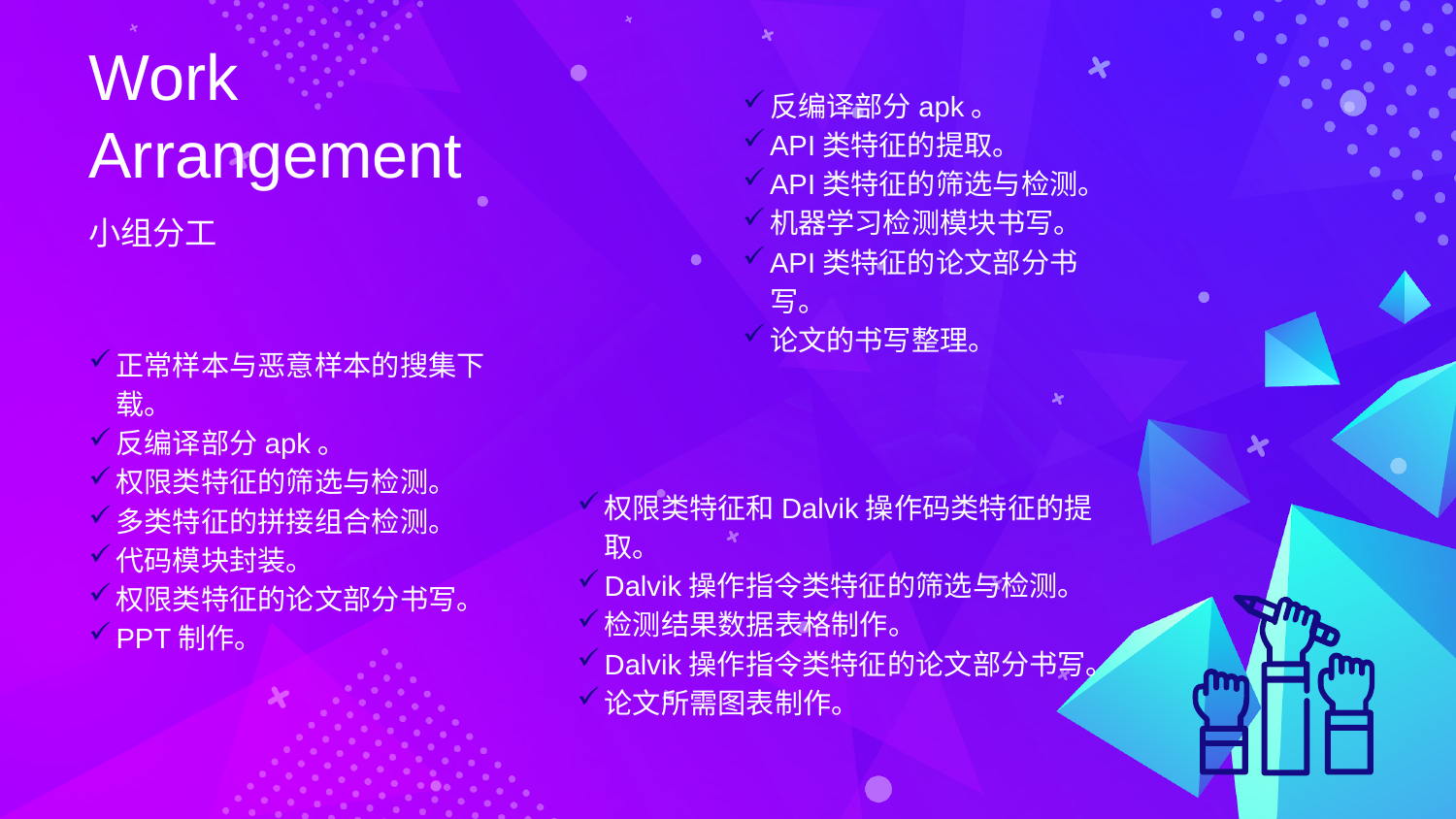

# Work Arrangement 小组分工

反编译部分apk。
API类特征的提取。
API类特征的筛选与检测。
机器学习检测模块书写。
API类特征的论文部分书写。
论文的书写整理。

正常样本与恶意样本的搜集下载。
反编译部分apk。
权限类特征的筛选与检测。
多类特征的拼接组合检测。
代码模块封装。
权限类特征的论文部分书写。
PPT制作。

权限类特征和Dalvik操作码类特征的提取。
Dalvik操作指令类特征的筛选与检测。
检测结果数据表格制作。
Dalvik操作指令类特征的论文部分书写。
论文所需图表制作。